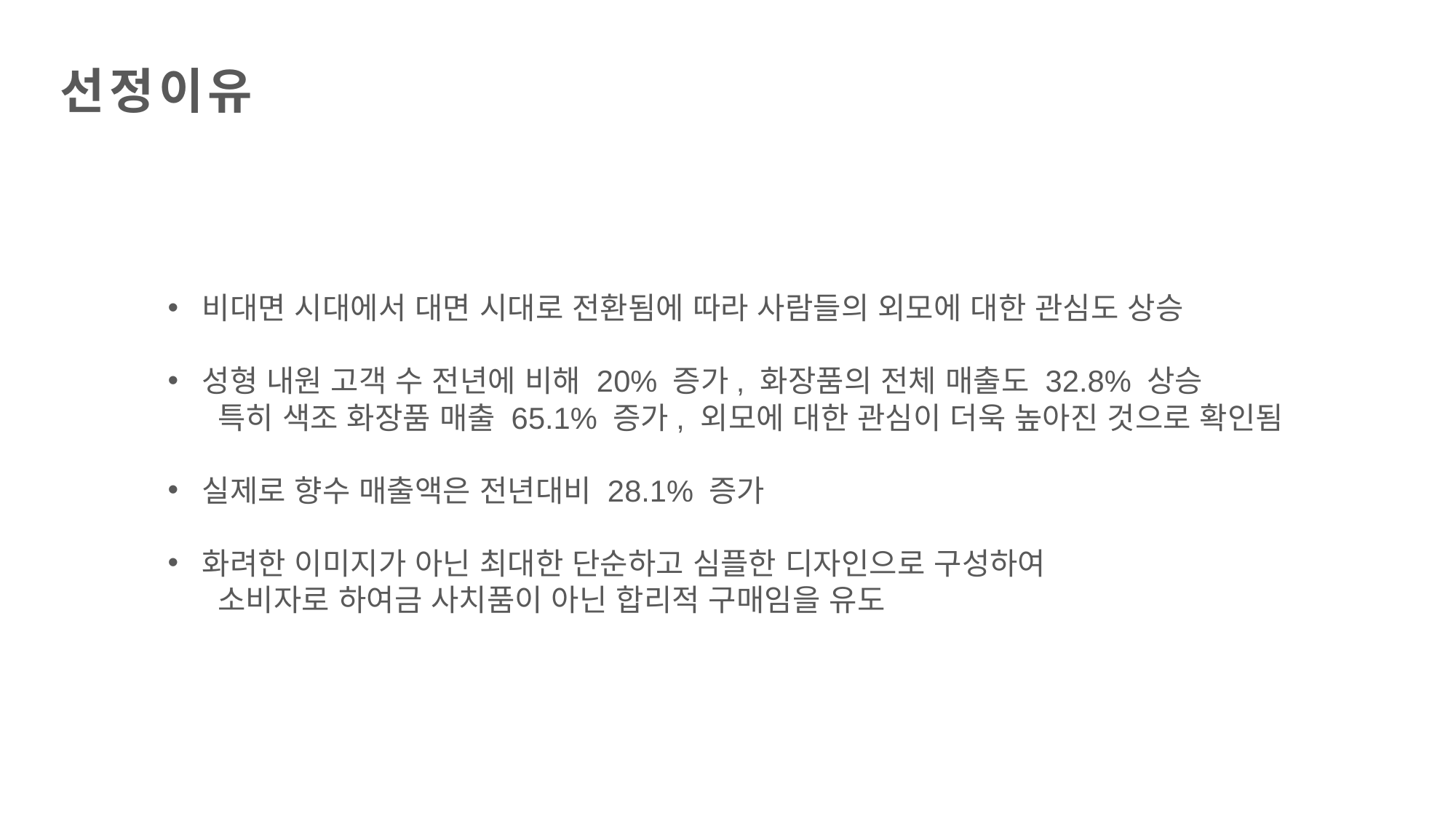

선정이유
비대면 시대에서 대면 시대로 전환됨에 따라 사람들의 외모에 대한 관심도 상승
성형 내원 고객 수 전년에 비해 20% 증가, 화장품의 전체 매출도 32.8% 상승
     특히 색조 화장품 매출 65.1% 증가, 외모에 대한 관심이 더욱 높아진 것으로 확인됨
실제로 향수 매출액은 전년대비 28.1% 증가
화려한 이미지가 아닌 최대한 단순하고 심플한 디자인으로 구성하여
     소비자로 하여금 사치품이 아닌 합리적 구매임을 유도